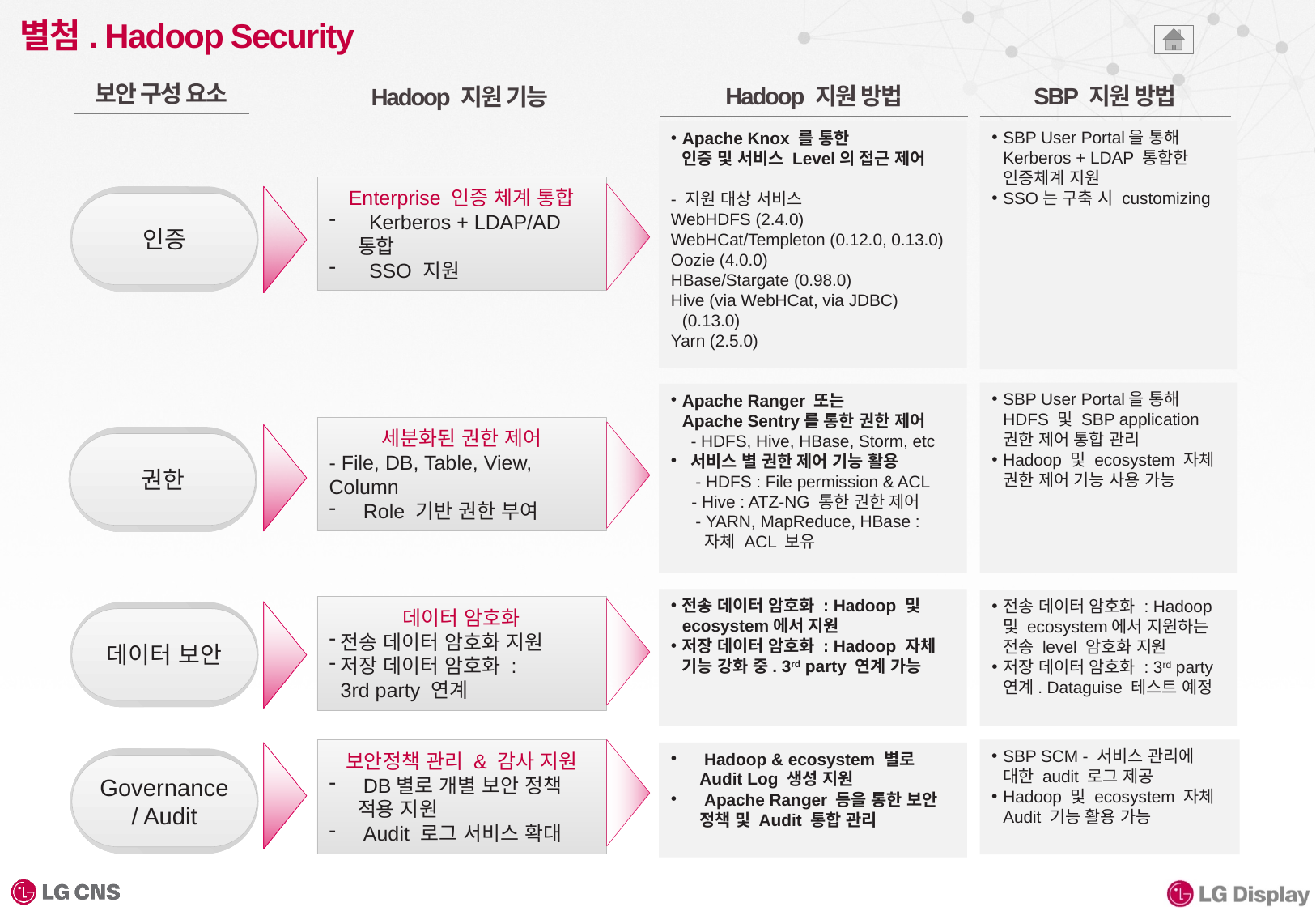

# 별첨. Hadoop Security

보안 구성 요소
SBP 지원 방법
Hadoop 지원 방법
Hadoop 지원 기능
SBP User Portal을 통해 Kerberos + LDAP 통합한 인증체계 지원
SSO는 구축 시 customizing
Apache Knox 를 통한
인증 및 서비스 Level의 접근 제어

- 지원 대상 서비스
WebHDFS (2.4.0)
WebHCat/Templeton (0.12.0, 0.13.0)
Oozie (4.0.0)
HBase/Stargate (0.98.0)
Hive (via WebHCat, via JDBC) (0.13.0)
Yarn (2.5.0)
Enterprise 인증 체계 통합
  Kerberos + LDAP/AD 통합
  SSO 지원

인증

SBP User Portal을 통해 HDFS 및 SBP application 권한 제어 통합 관리
Hadoop 및 ecosystem 자체 권한 제어 기능 사용 가능
Apache Ranger 또는
Apache Sentry를 통한 권한 제어
 - HDFS, Hive, HBase, Storm, etc
 서비스 별 권한 제어 기능 활용
  - HDFS : File permission & ACL
  - Hive : ATZ-NG 통한 권한 제어
  - YARN, MapReduce, HBase :
    자체 ACL 보유
세분화된 권한 제어
- File, DB, Table, View, Column
 Role 기반 권한 부여

권한

전송 데이터 암호화 : Hadoop 및 ecosystem에서 지원
저장 데이터 암호화 : Hadoop 자체 기능 강화 중. 3rd party 연계 가능
전송 데이터 암호화 : Hadoop 및 ecosystem에서 지원하는 전송 level 암호화 지원
저장 데이터 암호화 : 3rd party 연계. Dataguise 테스트 예정
데이터 암호화
전송 데이터 암호화 지원
저장 데이터 암호화 :
3rd party 연계

데이터 보안

SBP SCM - 서비스 관리에 대한 audit 로그 제공
Hadoop 및 ecosystem 자체 Audit 기능 활용 가능
보안정책 관리 & 감사 지원
 DB별로 개별 보안 정책 적용 지원
 Audit 로그 서비스 확대
 Hadoop & ecosystem 별로
Audit Log 생성 지원
 Apache Ranger 등을 통한 보안 정책 및 Audit 통합 관리

Governance / Audit